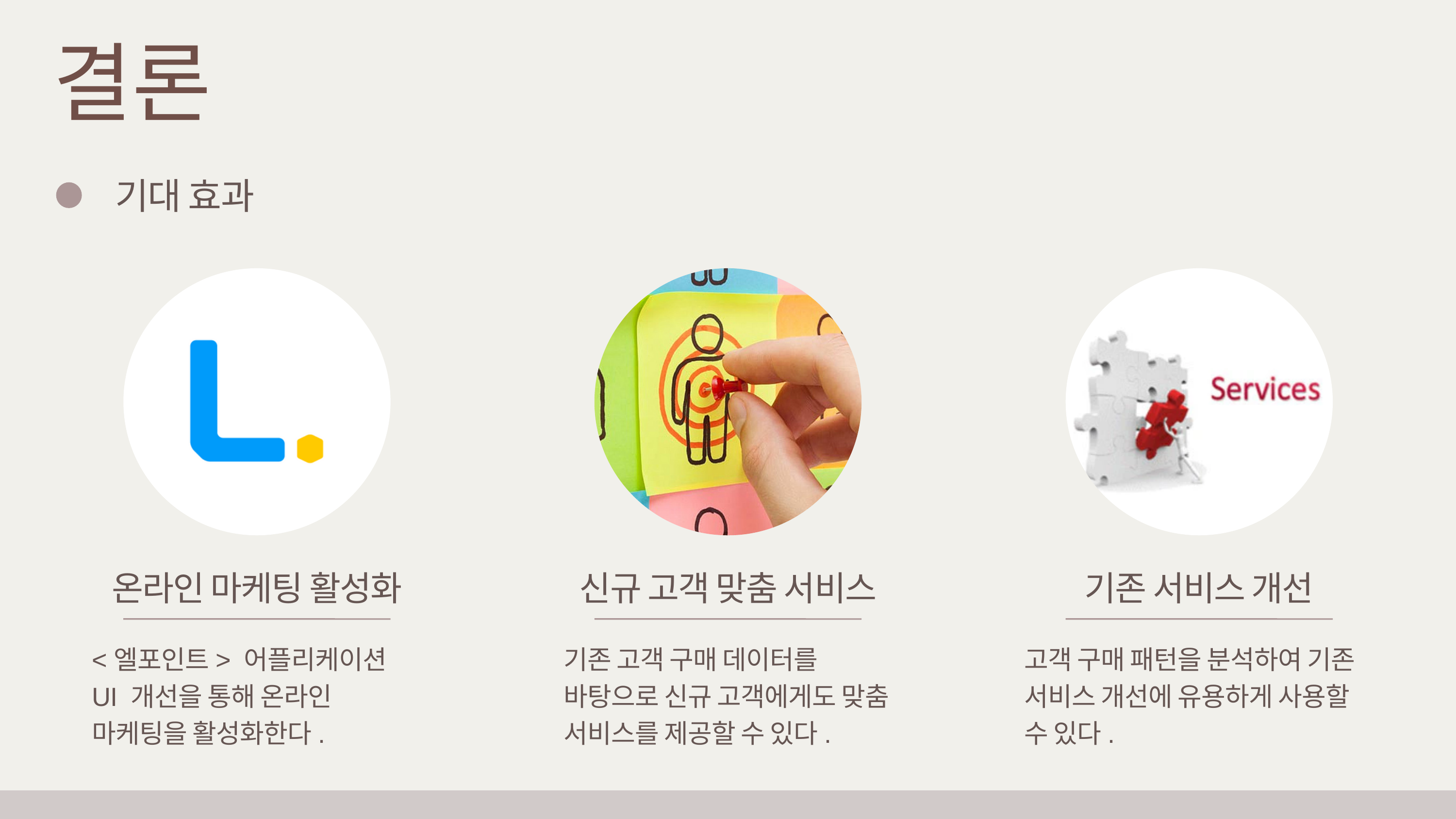

결론
기대 효과

온라인 마케팅 활성화
신규 고객 맞춤 서비스
기존 서비스 개선

<엘포인트> 어플리케이션 UI 개선을 통해 온라인 마케팅을 활성화한다.
기존 고객 구매 데이터를 바탕으로 신규 고객에게도 맞춤 서비스를 제공할 수 있다.
고객 구매 패턴을 분석하여 기존 서비스 개선에 유용하게 사용할 수 있다.